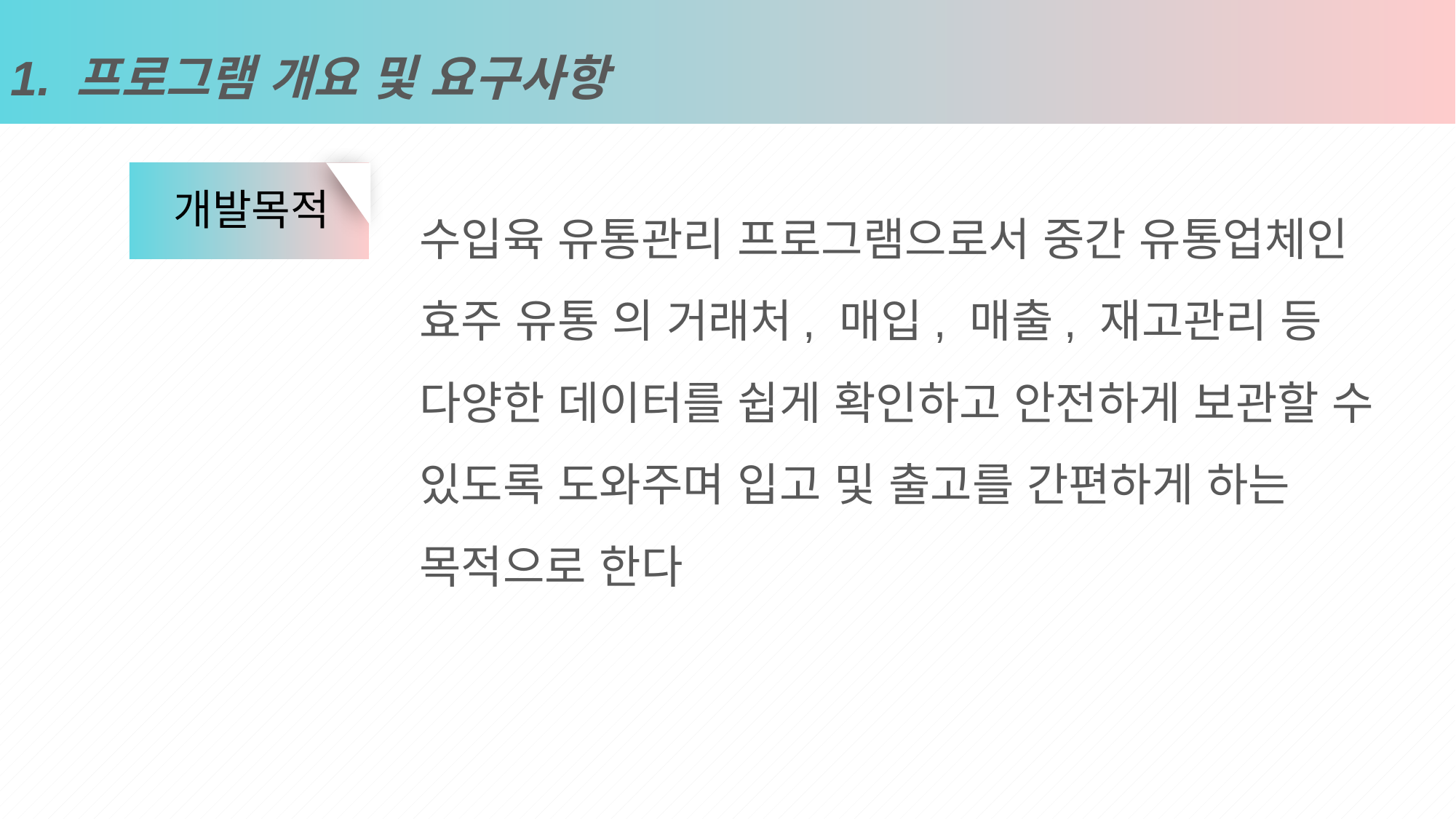

1. 프로그램 개요 및 요구사항

개발목적
수입육 유통관리 프로그램으로서 중간 유통업체인 효주 유통 의 거래처, 매입, 매출, 재고관리 등 다양한 데이터를 쉽게 확인하고 안전하게 보관할 수 있도록 도와주며 입고 및 출고를 간편하게 하는 목적으로 한다